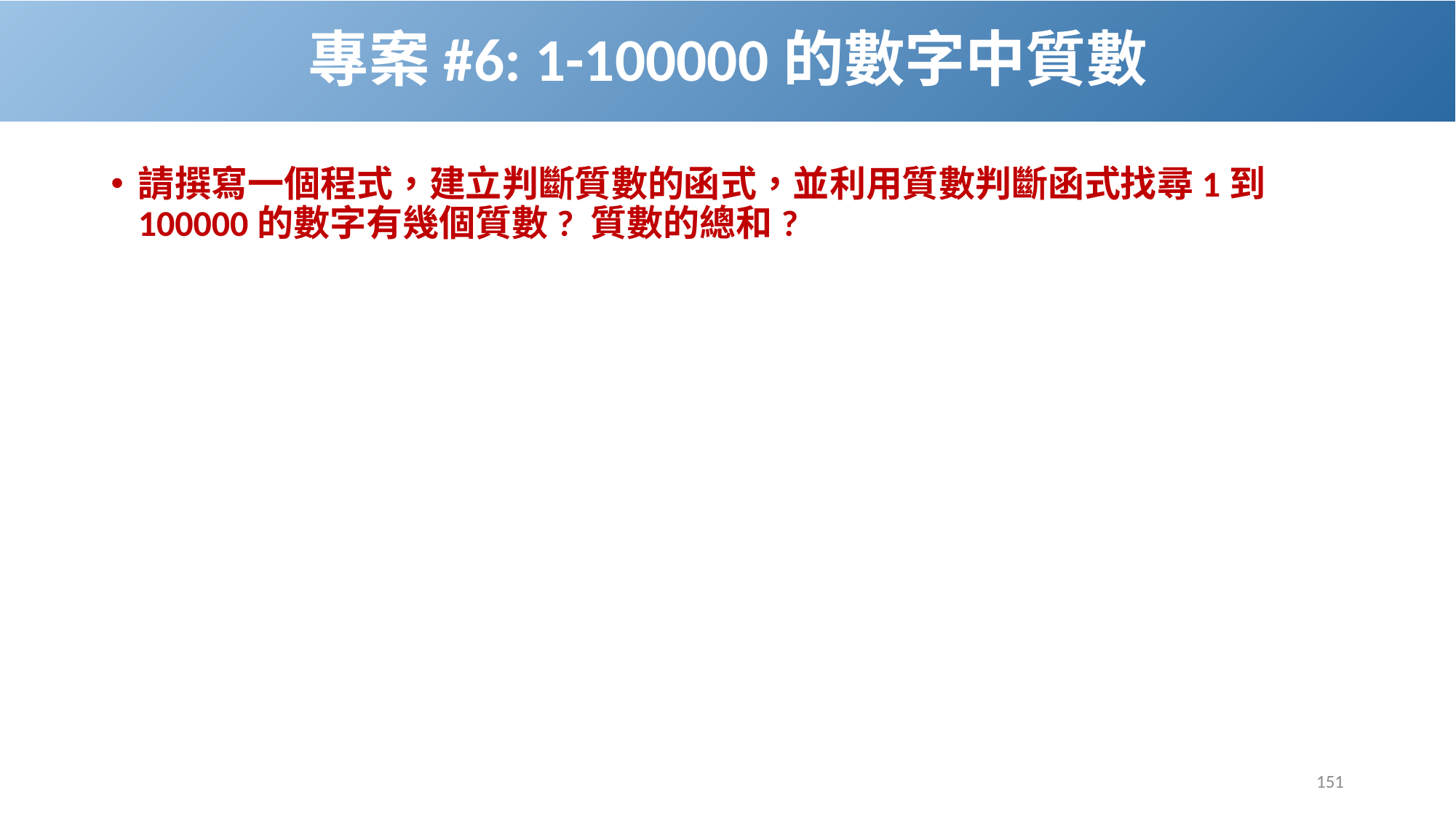

# 專案#6: 1-100000的數字中質數
請撰寫一個程式，建立判斷質數的函式，並利用質數判斷函式找尋1到100000的數字有幾個質數? 質數的總和?
151